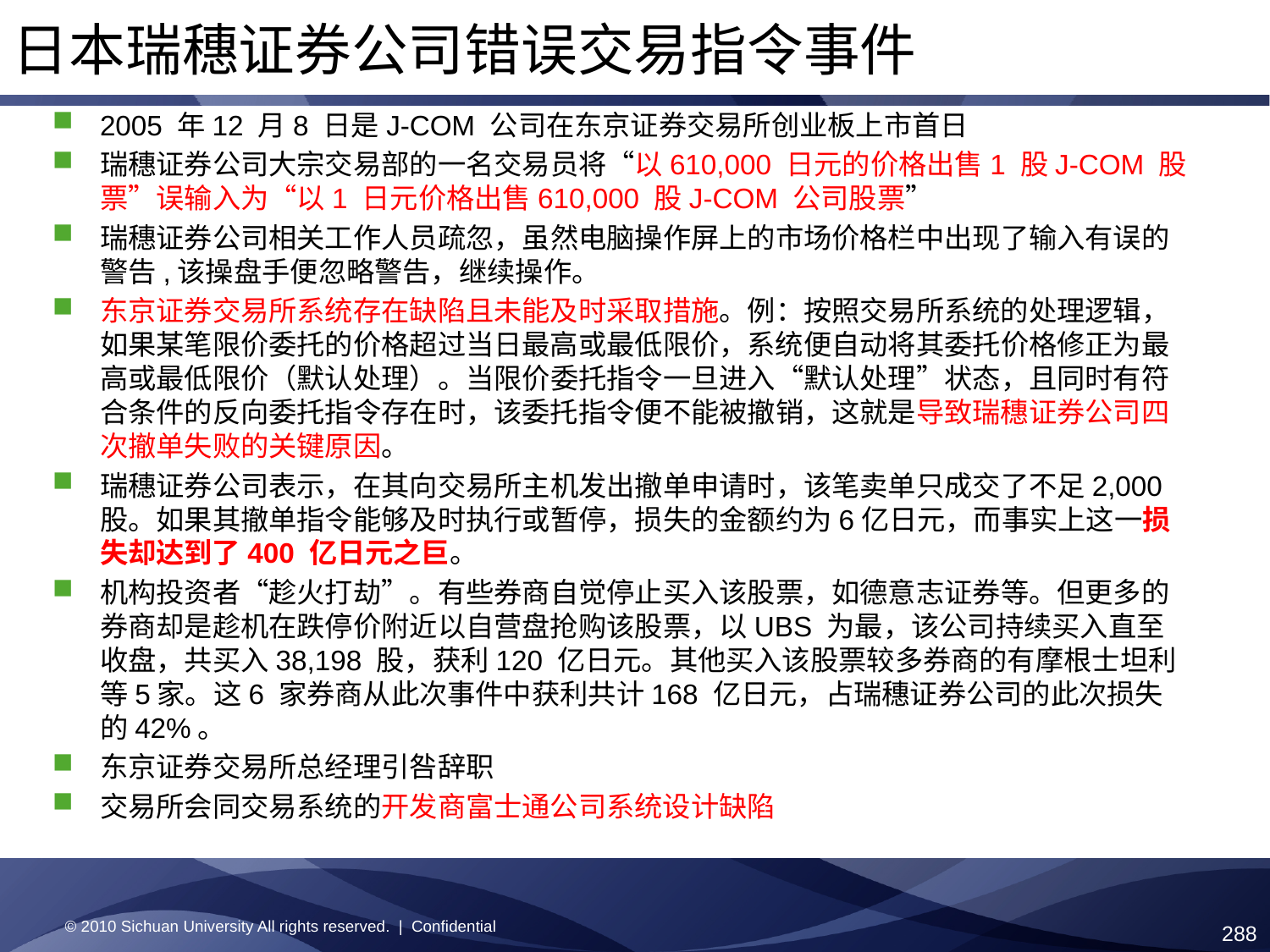

日本瑞穗证券公司错误交易指令事件
2005 年12 月8 日是J-COM 公司在东京证券交易所创业板上市首日
瑞穗证券公司大宗交易部的一名交易员将“以610,000 日元的价格出售1 股J-COM 股票”误输入为“以1 日元价格出售610,000 股J-COM 公司股票”
瑞穗证券公司相关工作人员疏忽，虽然电脑操作屏上的市场价格栏中出现了输入有误的警告,该操盘手便忽略警告，继续操作。
东京证券交易所系统存在缺陷且未能及时采取措施。例：按照交易所系统的处理逻辑，如果某笔限价委托的价格超过当日最高或最低限价，系统便自动将其委托价格修正为最高或最低限价（默认处理）。当限价委托指令一旦进入“默认处理”状态，且同时有符合条件的反向委托指令存在时，该委托指令便不能被撤销，这就是导致瑞穗证券公司四次撤单失败的关键原因。
瑞穗证券公司表示，在其向交易所主机发出撤单申请时，该笔卖单只成交了不足2,000 股。如果其撤单指令能够及时执行或暂停，损失的金额约为6亿日元，而事实上这一损失却达到了400 亿日元之巨。
机构投资者“趁火打劫”。有些券商自觉停止买入该股票，如德意志证券等。但更多的券商却是趁机在跌停价附近以自营盘抢购该股票，以UBS 为最，该公司持续买入直至收盘，共买入38,198 股，获利120 亿日元。其他买入该股票较多券商的有摩根士坦利等5家。这6 家券商从此次事件中获利共计168 亿日元，占瑞穗证券公司的此次损失的42%。
东京证券交易所总经理引咎辞职
交易所会同交易系统的开发商富士通公司系统设计缺陷

© 2010 Sichuan University All rights reserved.  |  Confidential
288